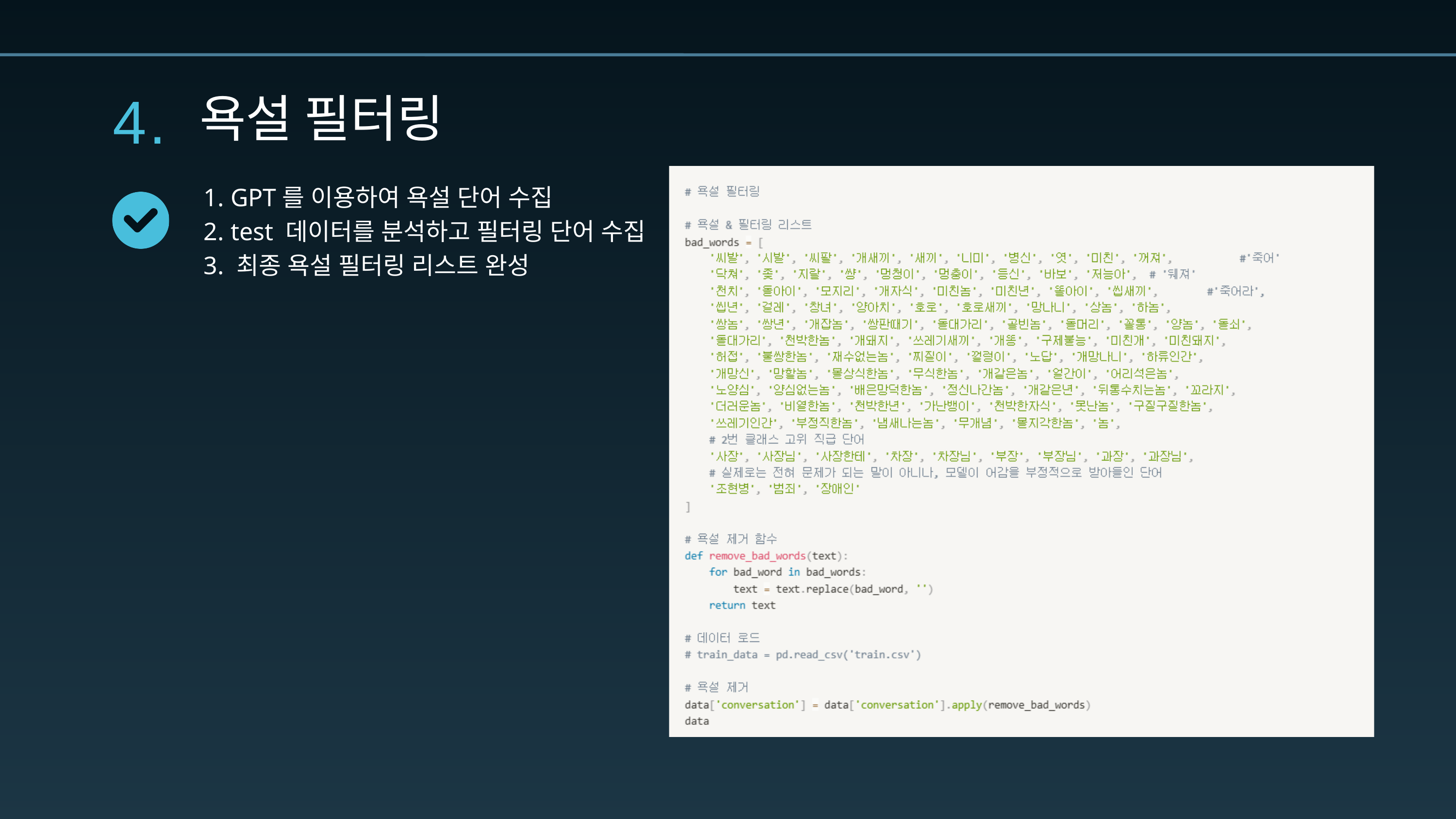

4.
욕설 필터링

 GPT를 이용하여 욕설 단어 수집
 test 데이터를 분석하고 필터링 단어 수집
 최종 욕설 필터링 리스트 완성